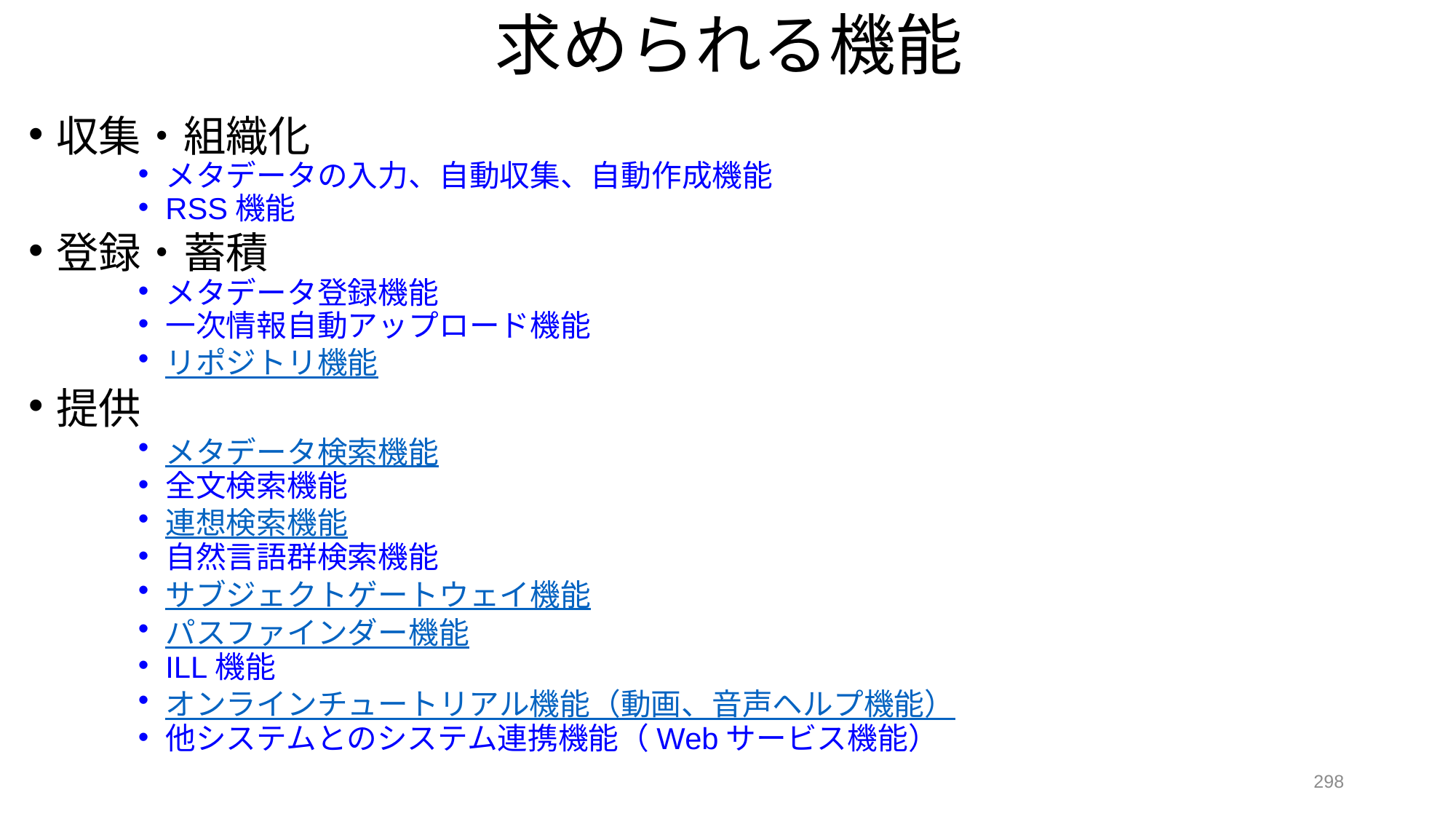

# 求められる機能
収集・組織化
メタデータの入力、自動収集、自動作成機能
RSS機能
登録・蓄積
メタデータ登録機能
一次情報自動アップロード機能
リポジトリ機能
提供
メタデータ検索機能
全文検索機能
連想検索機能
自然言語群検索機能
サブジェクトゲートウェイ機能
パスファインダー機能
ILL機能
オンラインチュートリアル機能（動画、音声ヘルプ機能）
他システムとのシステム連携機能（Webサービス機能）
298